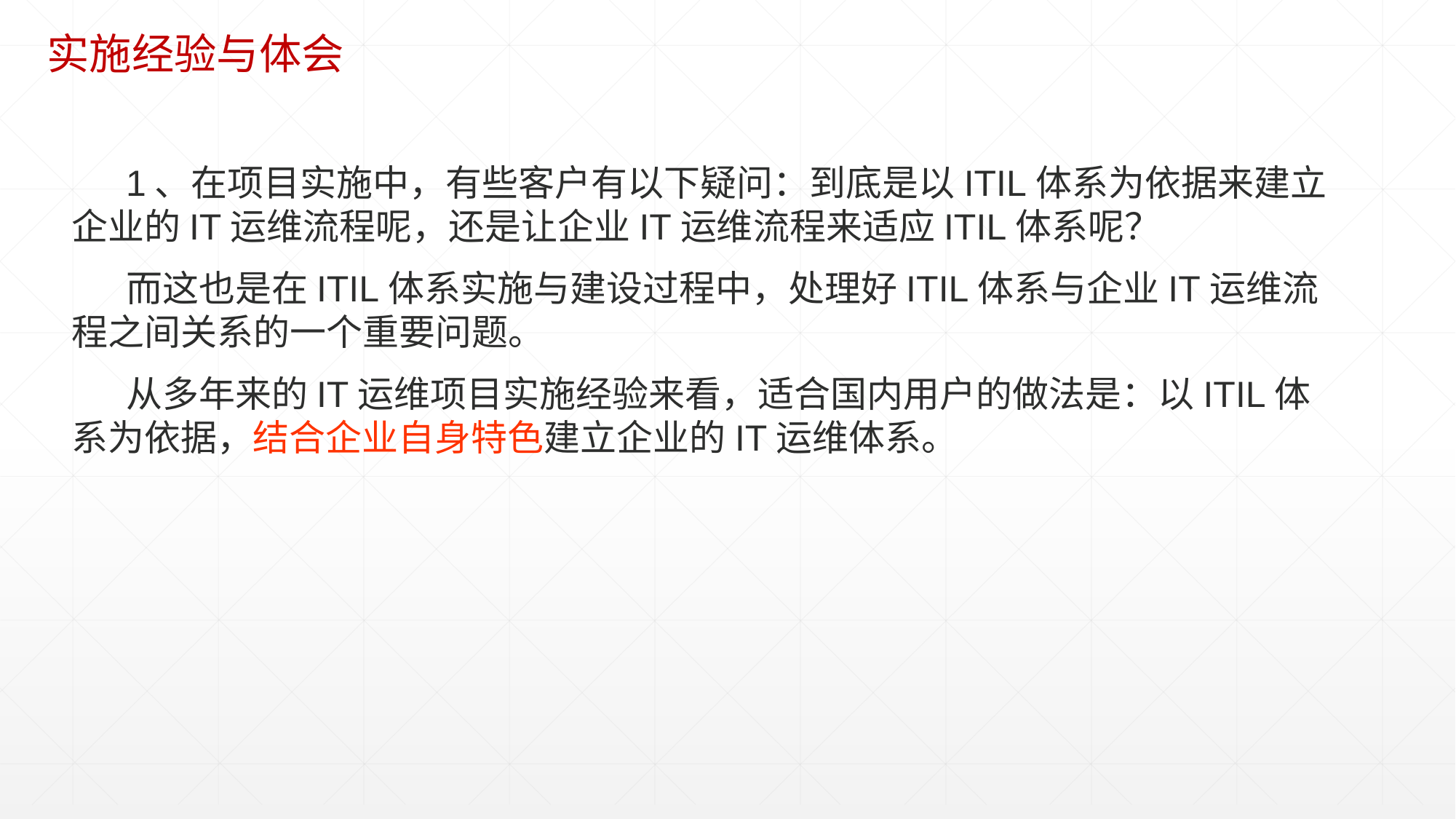

实施经验与体会
1、在项目实施中，有些客户有以下疑问：到底是以ITIL体系为依据来建立企业的IT运维流程呢，还是让企业IT运维流程来适应ITIL体系呢？
而这也是在ITIL体系实施与建设过程中，处理好ITIL体系与企业IT运维流程之间关系的一个重要问题。
从多年来的IT运维项目实施经验来看，适合国内用户的做法是：以ITIL体系为依据，结合企业自身特色建立企业的IT运维体系。